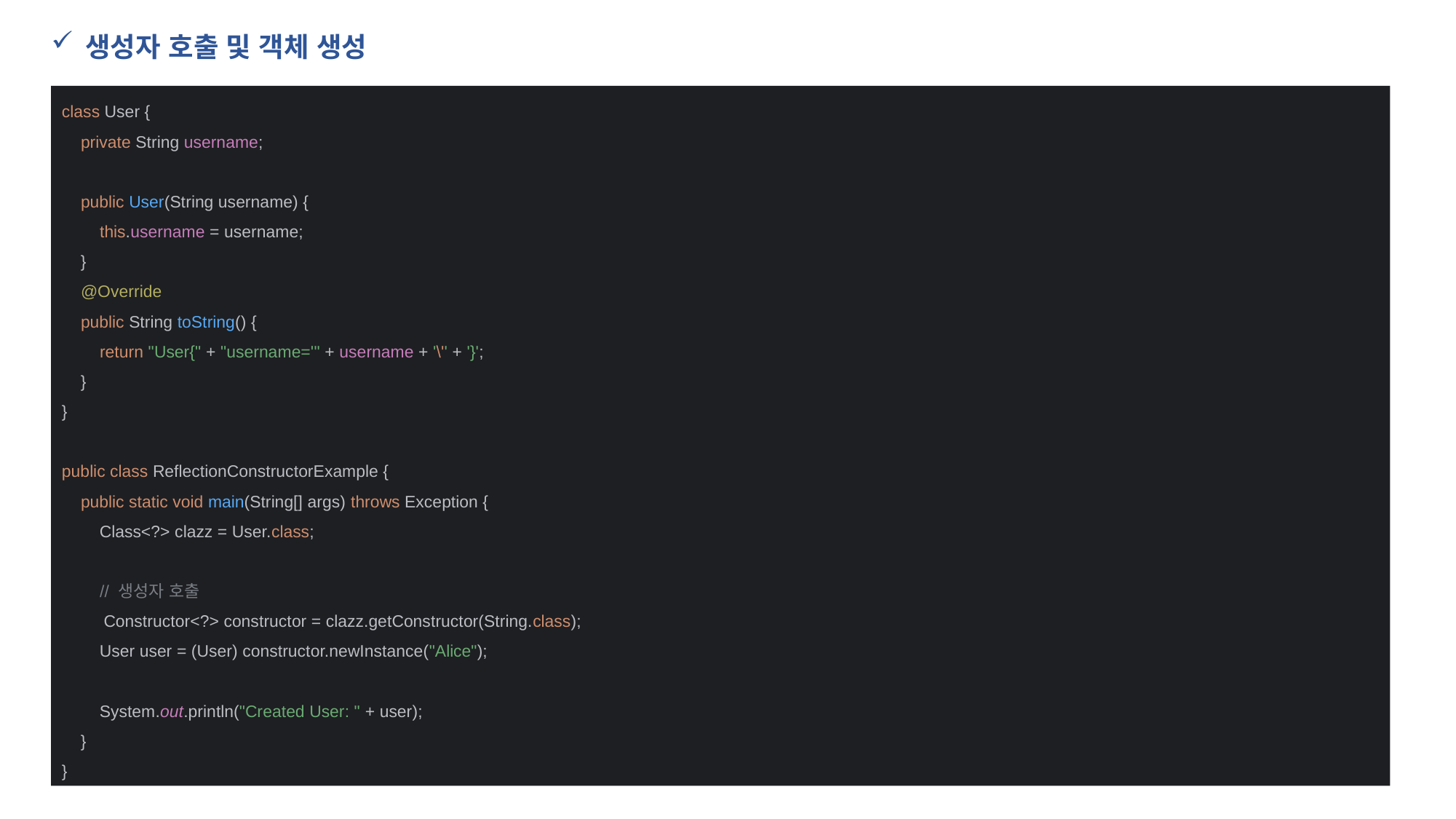

생성자 호출 및 객체 생성
class User {
    private String username;
    public User(String username) {
        this.username = username;
    }
    @Override
    public String toString() {
        return "User{" + "username='" + username + '\'' + '}';
    }
}
public class ReflectionConstructorExample {
    public static void main(String[] args) throws Exception {
        Class<?> clazz = User.class;
        // 생성자 호출
        Constructor<?> constructor = clazz.getConstructor(String.class);
        User user = (User) constructor.newInstance("Alice");
        System.out.println("Created User: " + user);
    }
}